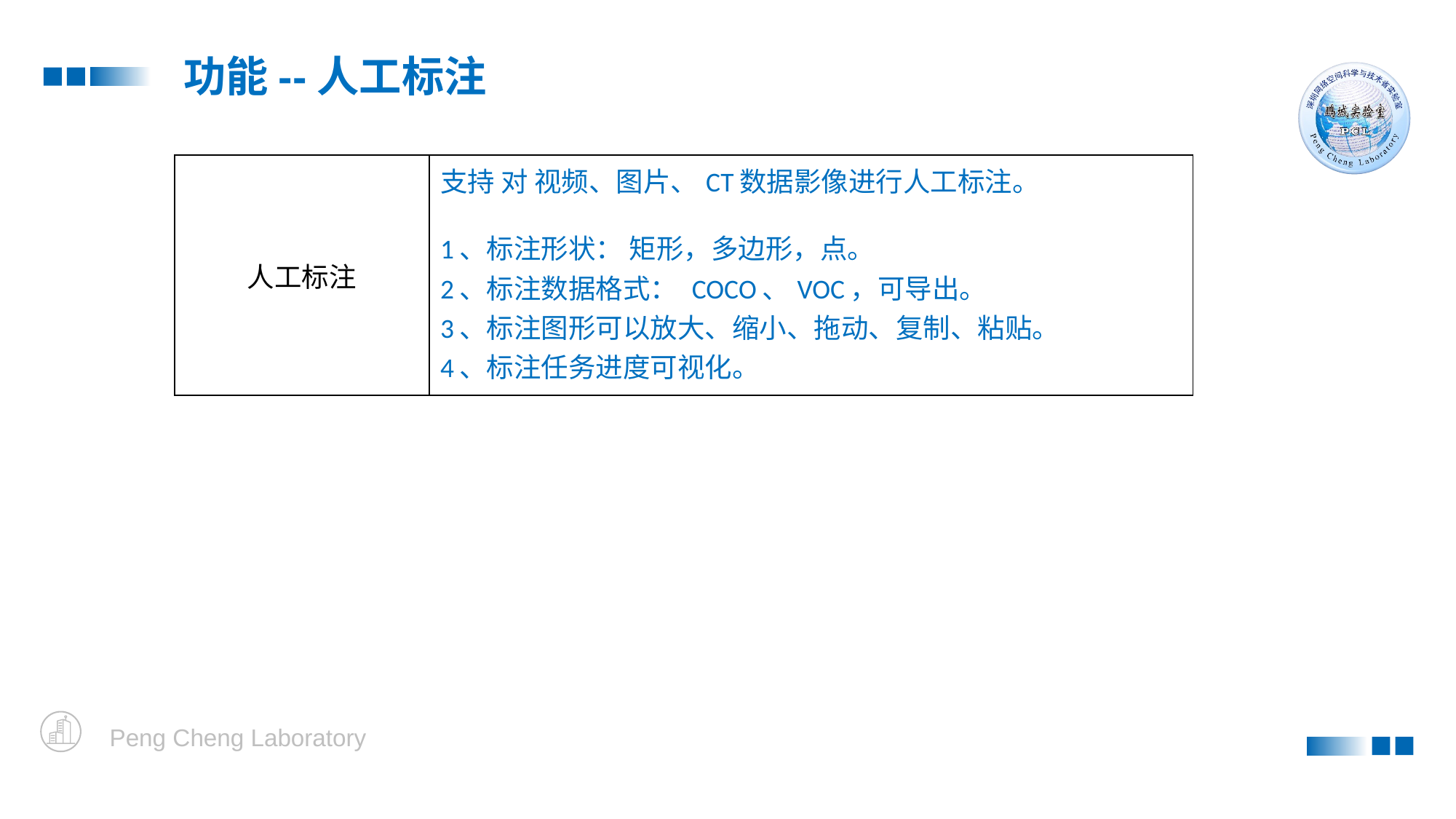

功能--人工标注
| 人工标注 | 支持 对 视频、图片、CT数据影像进行人工标注。 1、标注形状： 矩形，多边形，点。 2、标注数据格式： COCO、VOC，可导出。 3、标注图形可以放大、缩小、拖动、复制、粘贴。 4、标注任务进度可视化。 |
| --- | --- |